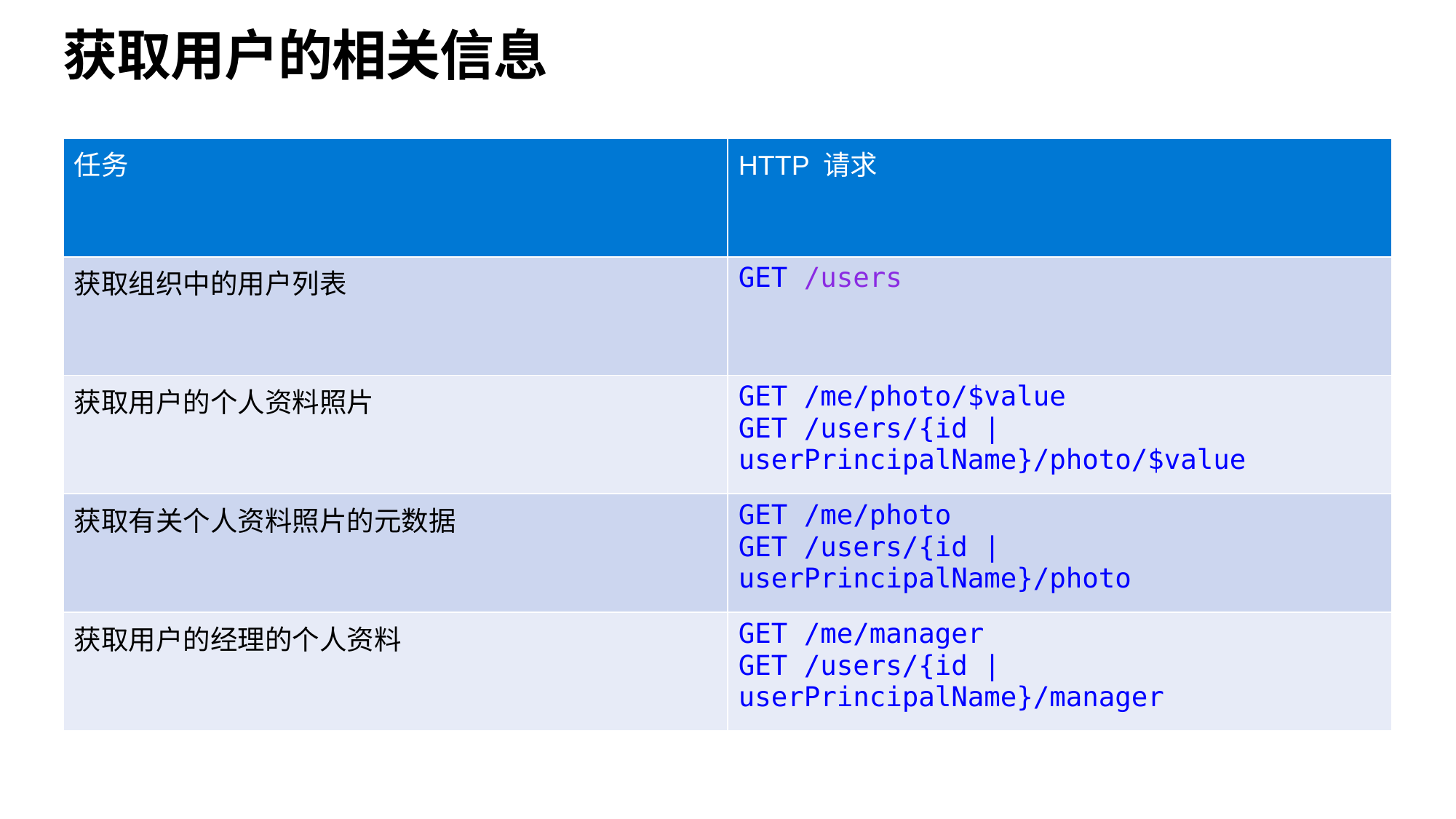

# 获取用户的相关信息
| 任务 | HTTP 请求 |
| --- | --- |
| 获取组织中的用户列表 | GET /users |
| 获取用户的个人资料照片 | GET /me/photo/$value GET /users/{id | userPrincipalName}/photo/$value |
| 获取有关个人资料照片的元数据 | GET /me/photo GET /users/{id | userPrincipalName}/photo |
| 获取用户的经理的个人资料 | GET /me/manager GET /users/{id | userPrincipalName}/manager |